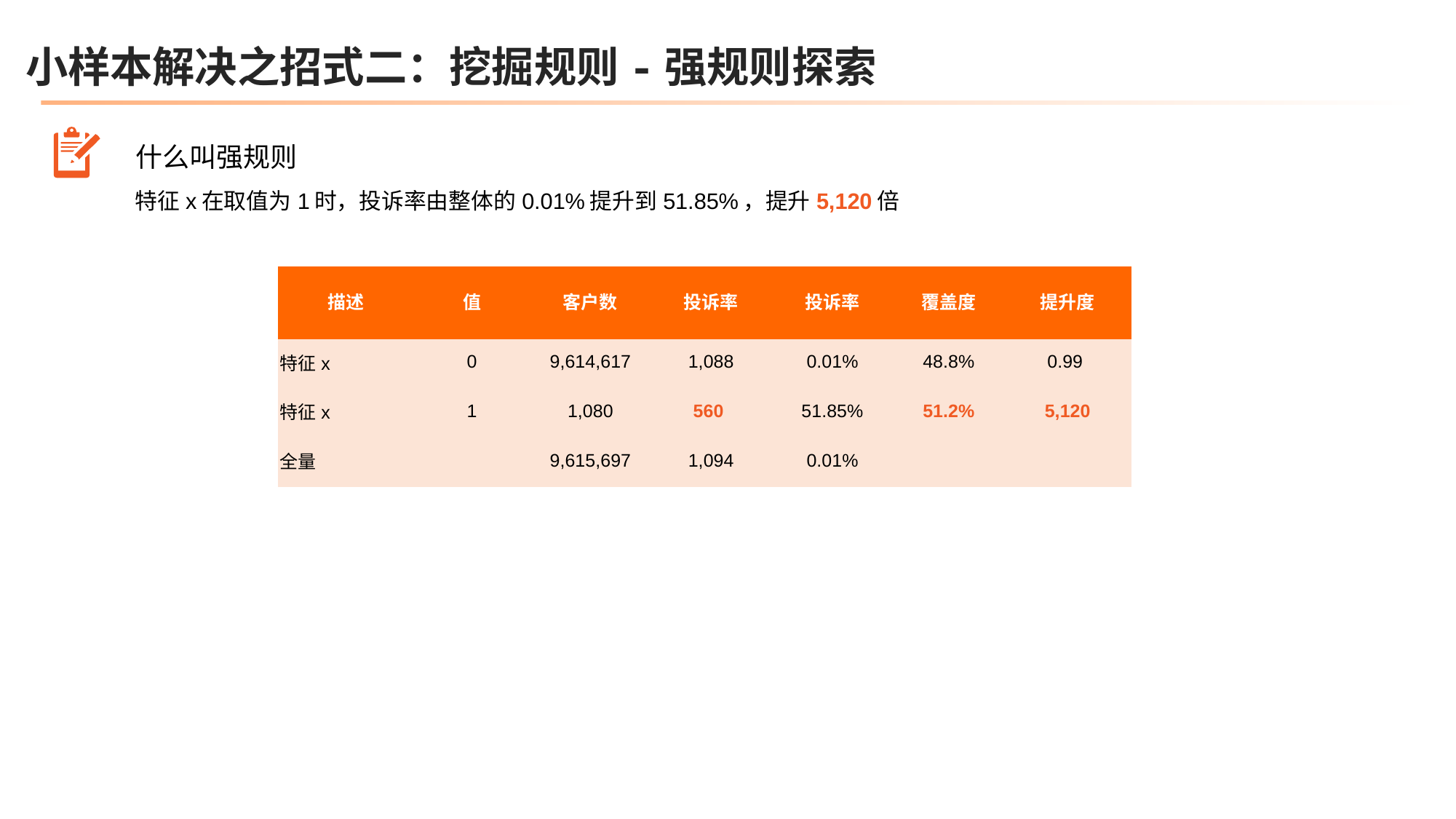

小样本解决之招式二：挖掘规则-强规则探索

什么叫强规则
特征x在取值为1时，投诉率由整体的0.01%提升到51.85%，提升5,120倍
| 描述 | 值 | 客户数 | 投诉率 | 投诉率 | 覆盖度 | 提升度 |
| --- | --- | --- | --- | --- | --- | --- |
| 特征x | 0 | 9,614,617 | 1,088 | 0.01% | 48.8% | 0.99 |
| 特征x | 1 | 1,080 | 560 | 51.85% | 51.2% | 5,120 |
| 全量 |  | 9,615,697 | 1,094 | 0.01% |  |  |